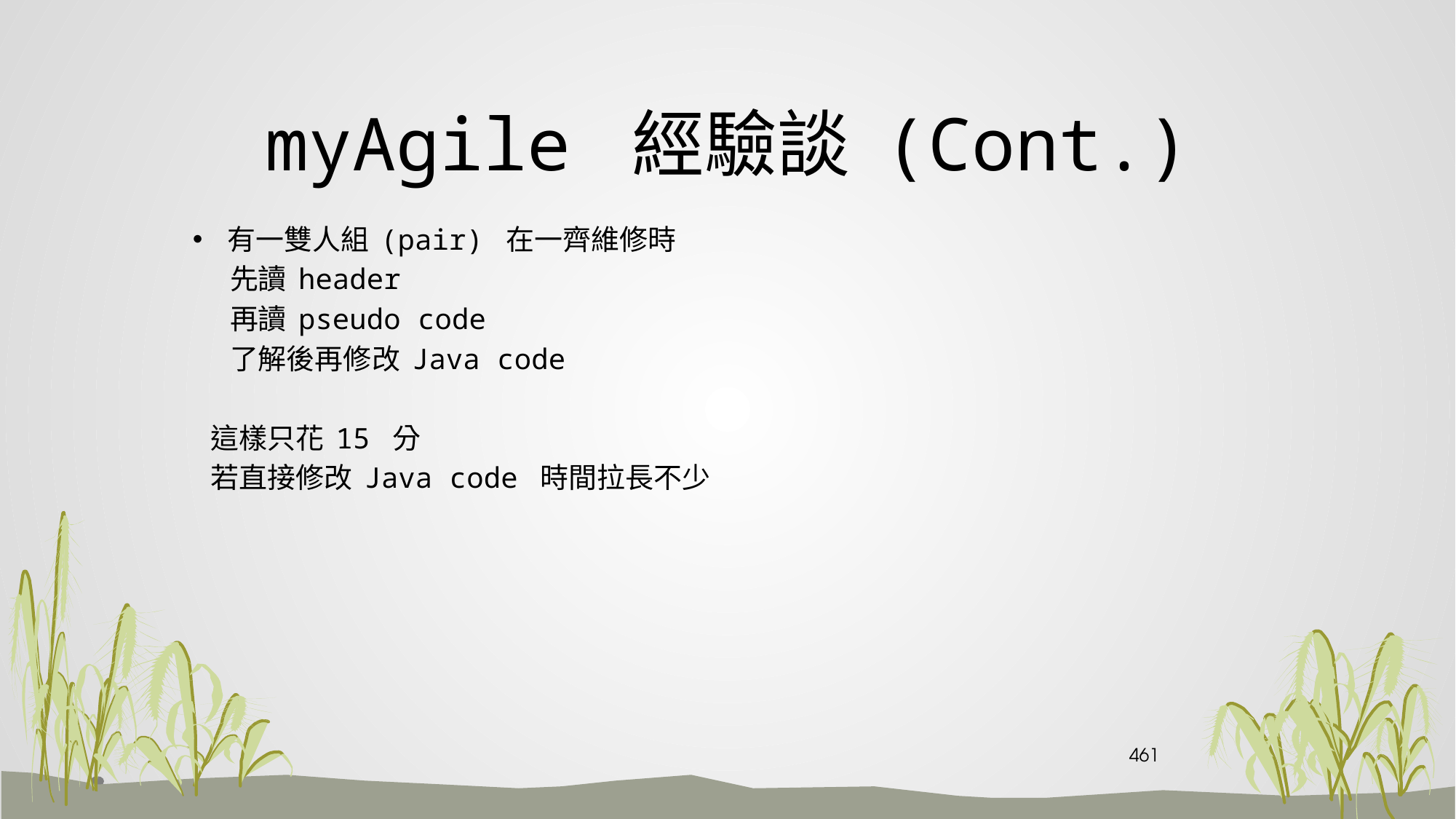

# myAgile 經驗談 (Cont.)
有一雙人組 (pair) 在一齊維修時
     先讀 header
     再讀 pseudo code
     了解後再修改 Java code

  這樣只花 15 分
  若直接修改 Java code 時間拉長不少

461